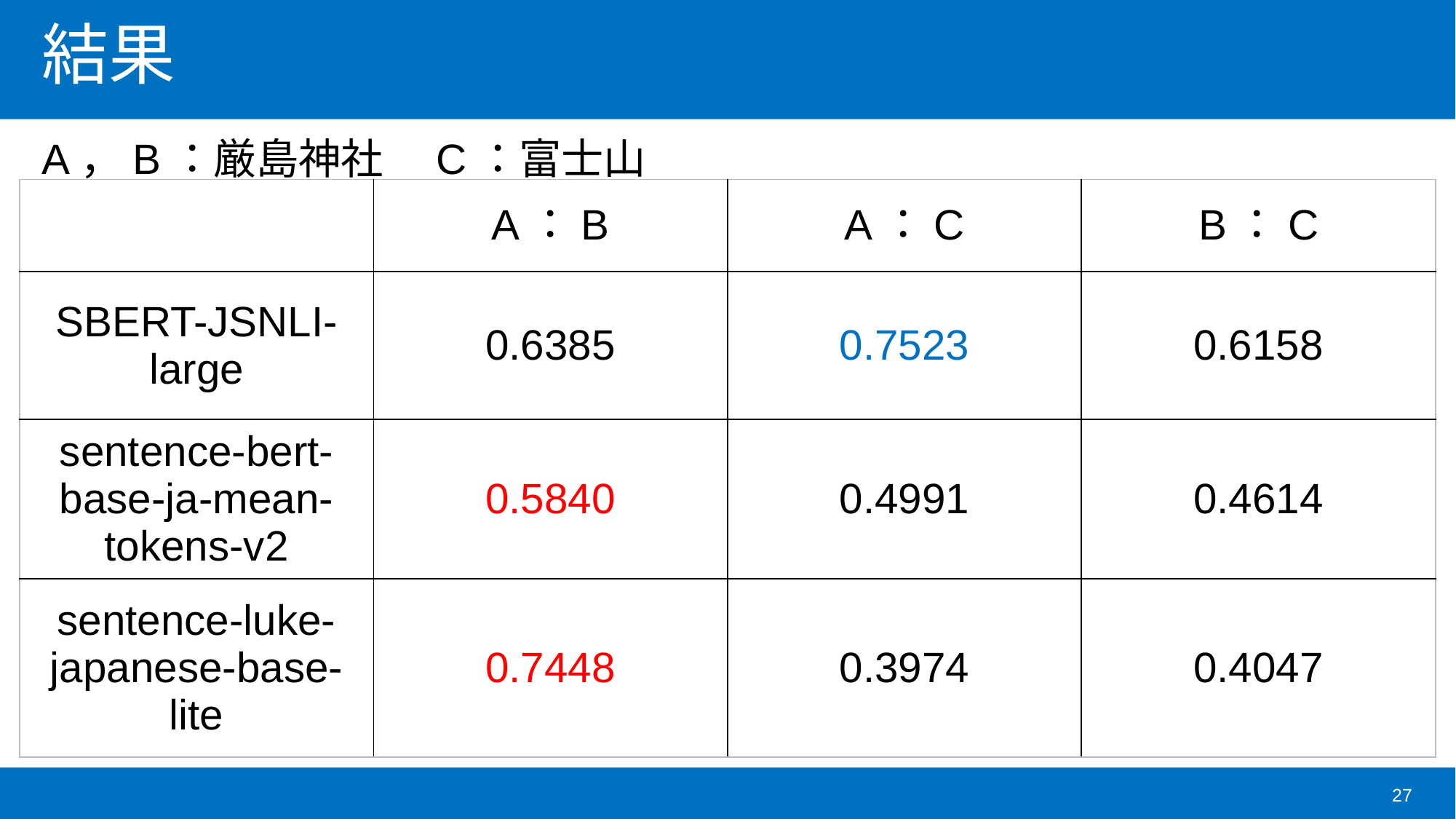

# 結果
A，B：厳島神社　C：富士山
|  | A：B | A：C | B：C |
| --- | --- | --- | --- |
| SBERT-JSNLI-large | 0.6385 | 0.7523 | 0.6158 |
| sentence-bert-base-ja-mean-tokens-v2 | 0.5840 | 0.4991 | 0.4614 |
| sentence-luke-japanese-base-lite | 0.7448 | 0.3974 | 0.4047 |
27